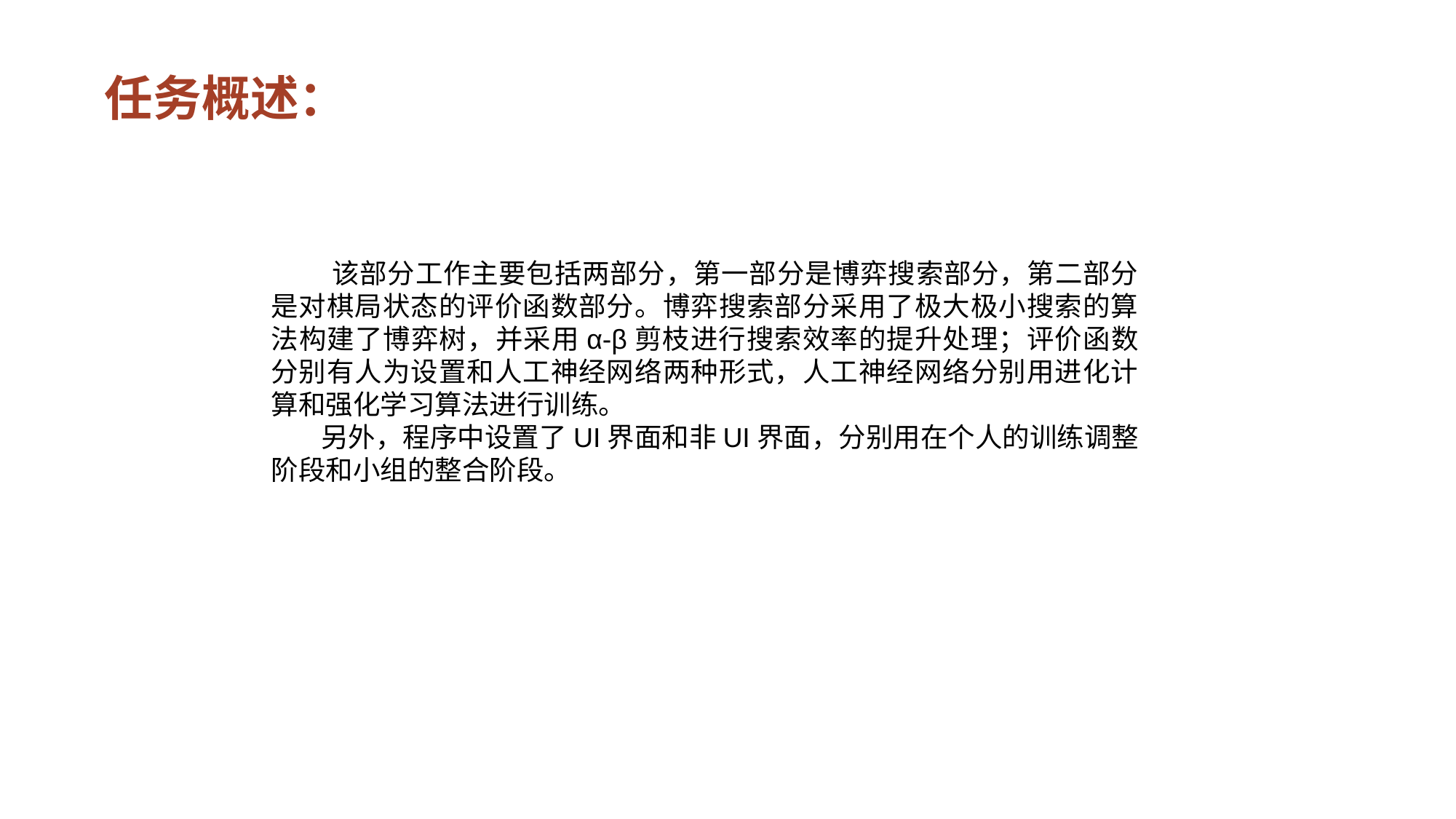

任务概述：

        该部分工作主要包括两部分，第一部分是博弈搜索部分，第二部分是对棋局状态的评价函数部分。博弈搜索部分采用了极大极小搜索的算法构建了博弈树，并采用α-β剪枝进行搜索效率的提升处理；评价函数分别有人为设置和人工神经网络两种形式，人工神经网络分别用进化计算和强化学习算法进行训练。
       另外，程序中设置了UI界面和非UI界面，分别用在个人的训练调整阶段和小组的整合阶段。